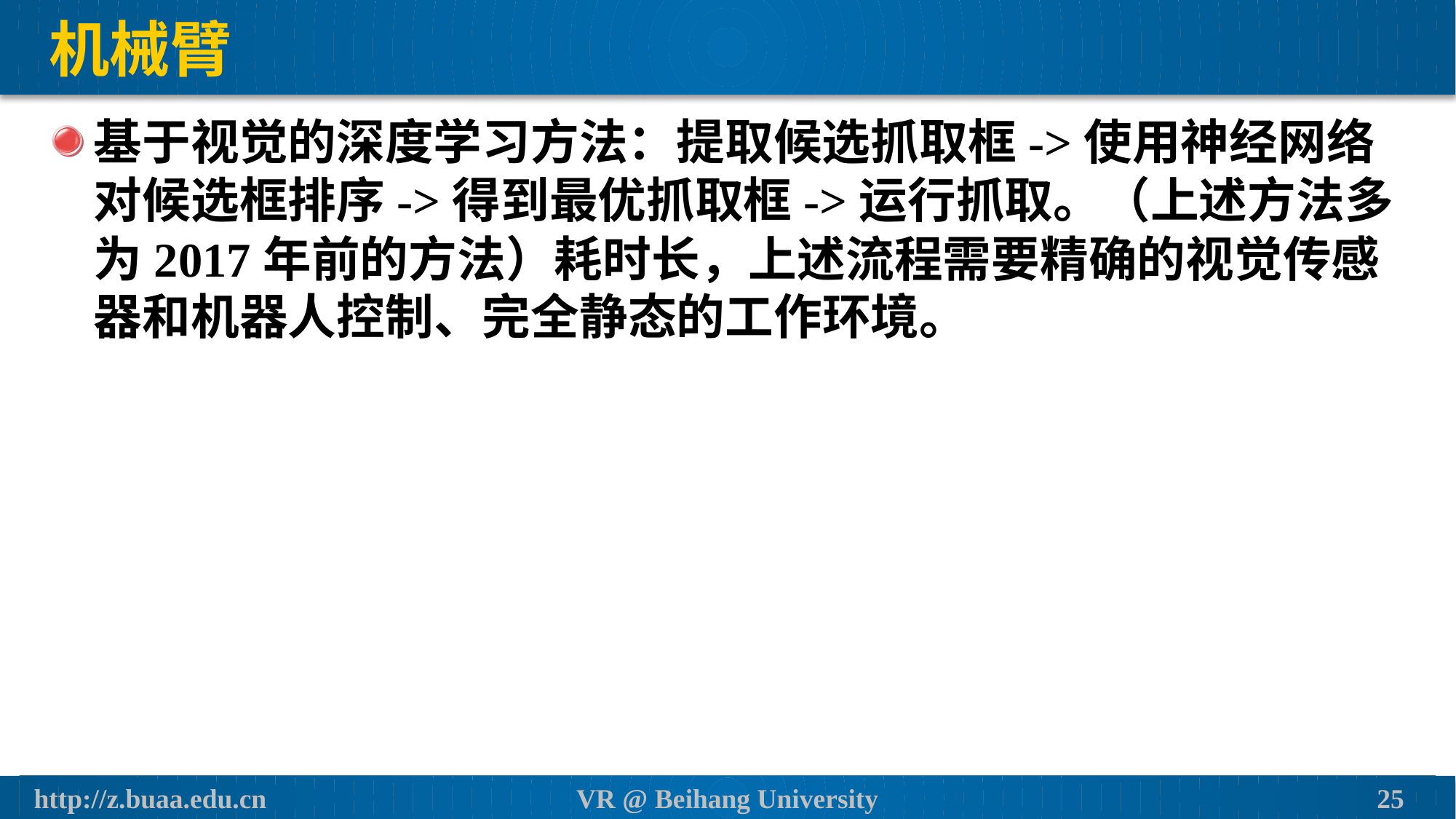

# 机械臂
基于视觉的深度学习方法：提取候选抓取框->使用神经网络对候选框排序->得到最优抓取框->运行抓取。（上述方法多为2017年前的方法）耗时长，上述流程需要精确的视觉传感器和机器人控制、完全静态的工作环境。